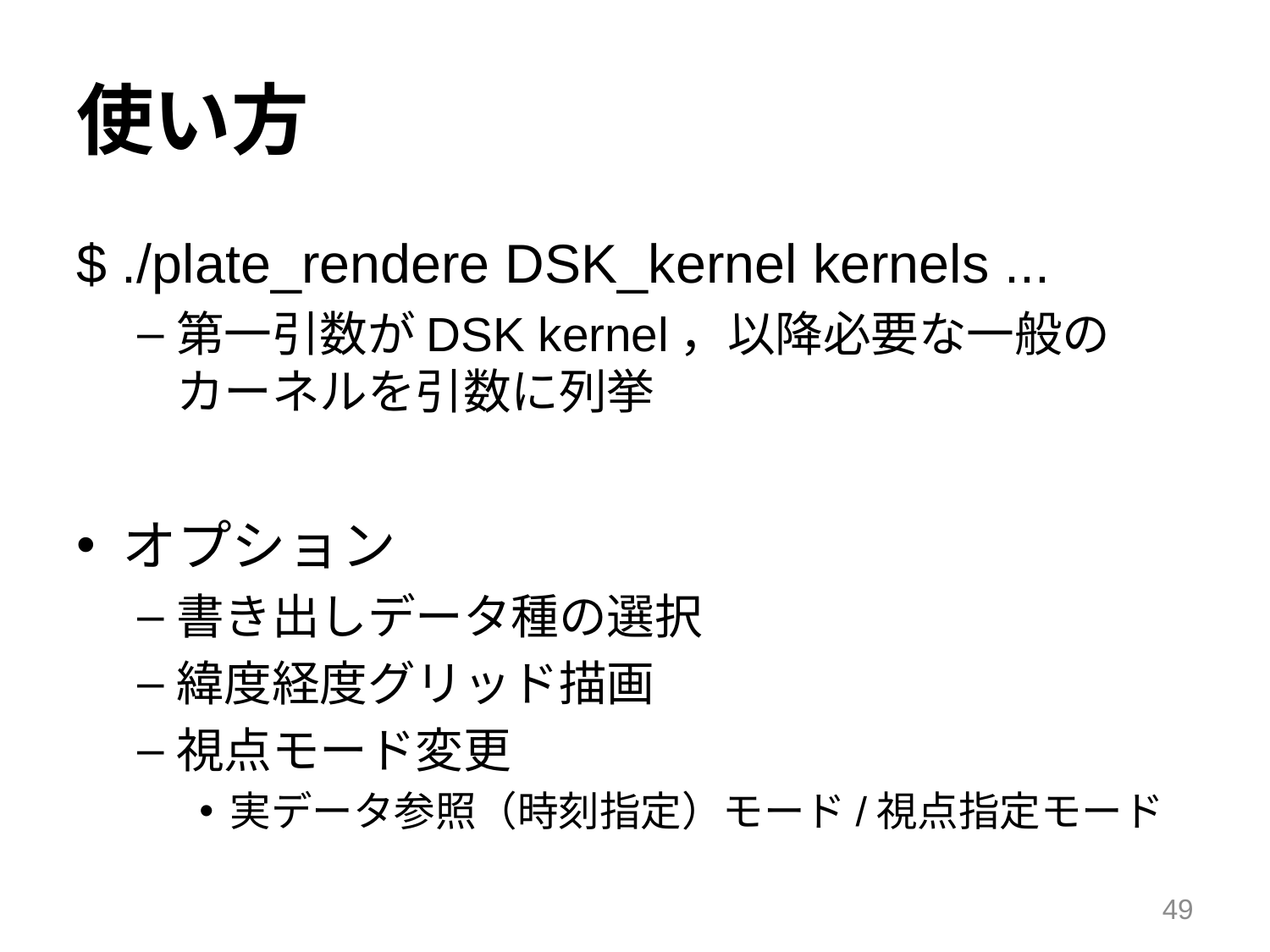

# 使い方
$ ./plate_rendere DSK_kernel kernels ...
第一引数がDSK kernel，以降必要な一般のカーネルを引数に列挙

オプション
書き出しデータ種の選択
緯度経度グリッド描画
視点モード変更
実データ参照（時刻指定）モード/視点指定モード

49